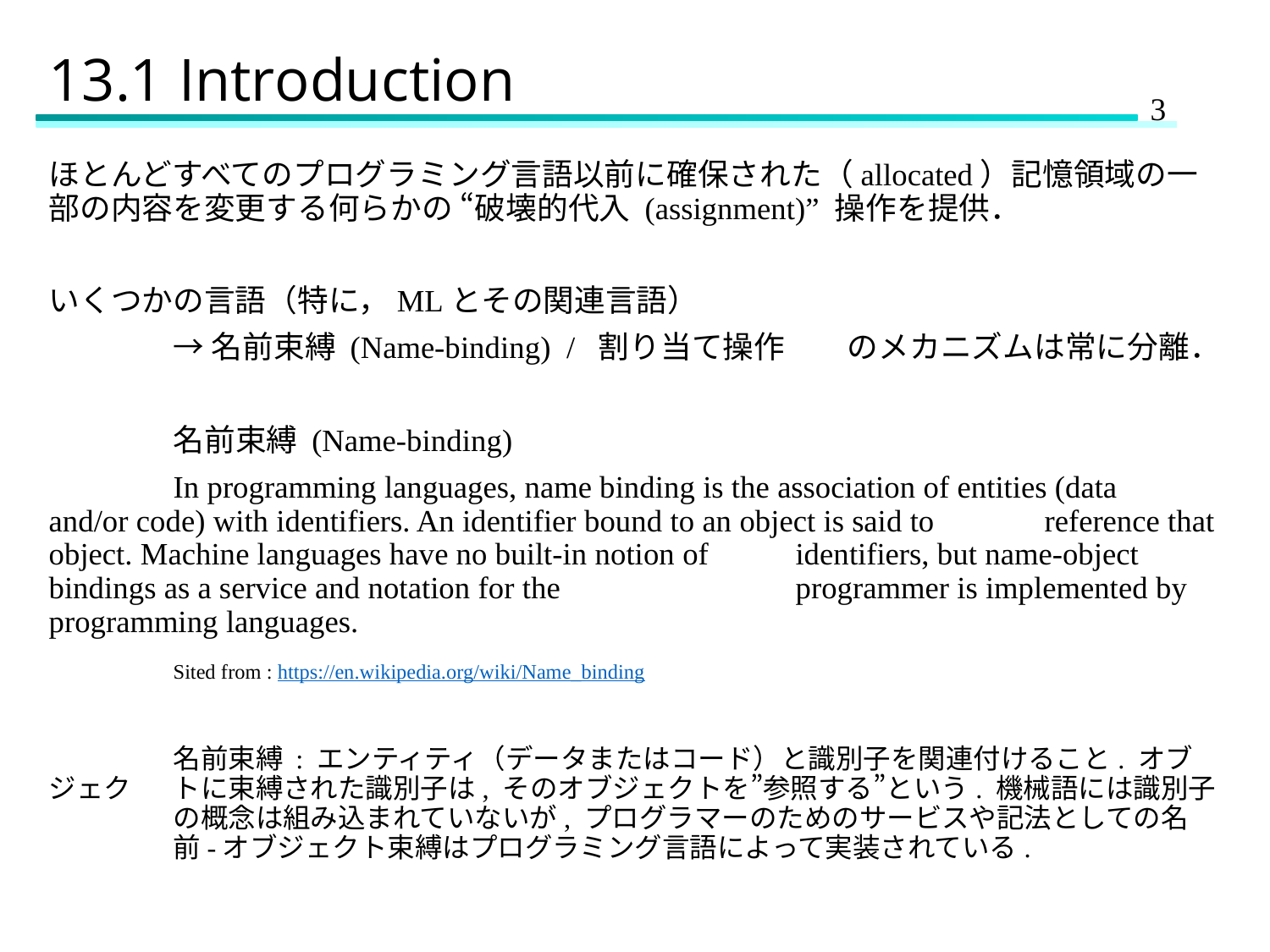

# 13.1 Introduction
ほとんどすべてのプログラミング言語以前に確保された（allocated）記憶領域の一部の内容を変更する何らかの “破壊的代入 (assignment)” 操作を提供．

いくつかの言語（特に，MLとその関連言語）
	→名前束縛 (Name-binding)  /  割り当て操作　　のメカニズムは常に分離．

	名前束縛 (Name-binding)
		In programming languages, name binding is the association of entities (data 		and/or code) with identifiers. An identifier bound to an object is said to 			reference that object. Machine languages have no built-in notion of 			identifiers, but name-object bindings as a service and notation for the 			programmer is implemented by programming languages.
							Sited from : https://en.wikipedia.org/wiki/Name_binding

		名前束縛 : エンティティ（データまたはコード）と識別子を関連付けること. オブジェク		トに束縛された識別子は, そのオブジェクトを”参照する”という. 機械語には識別子		の概念は組み込まれていないが, プログラマーのためのサービスや記法としての名		前-オブジェクト束縛はプログラミング言語によって実装されている.